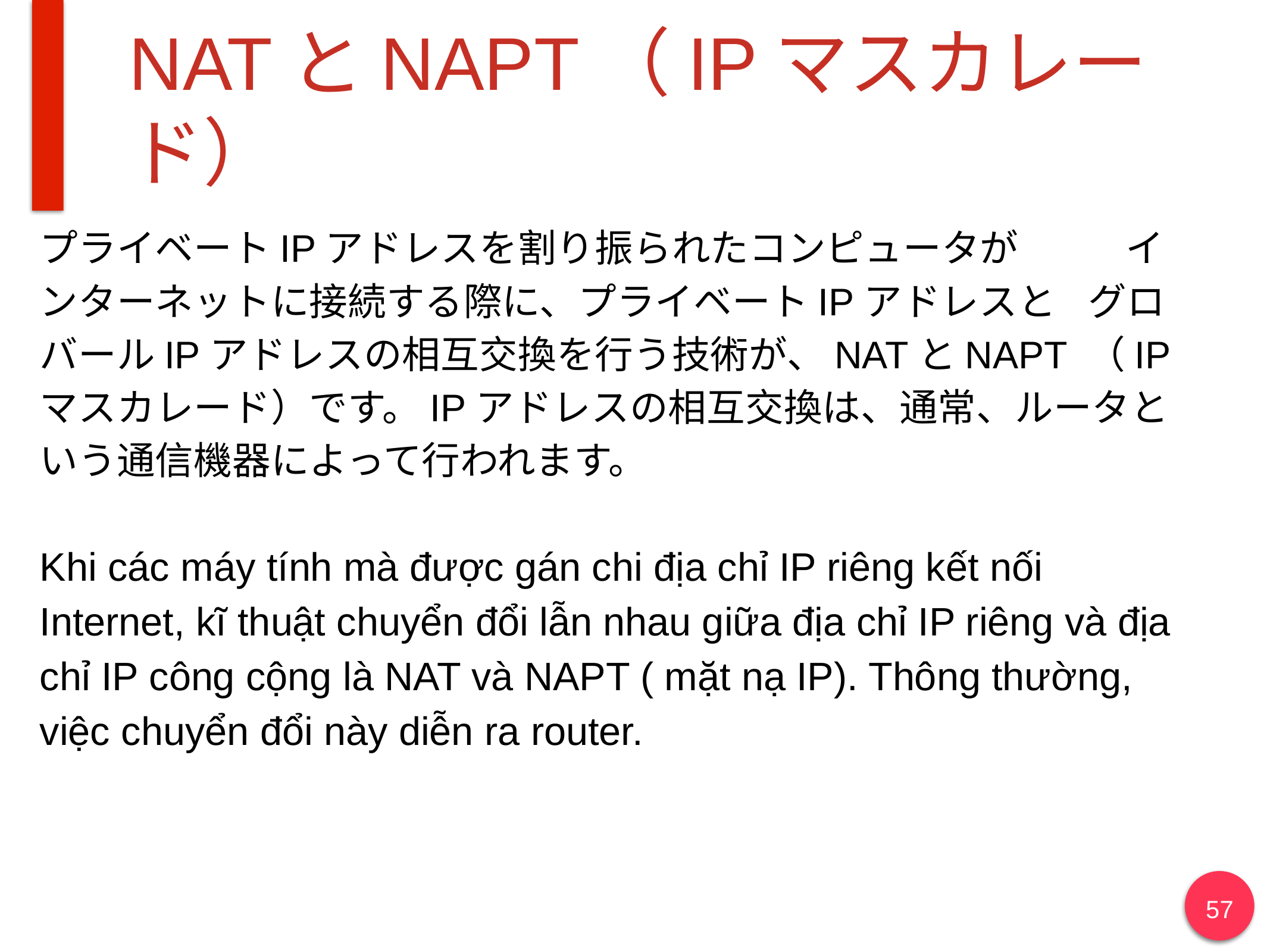

# NATとNAPT（IPマスカレード）
プライベートIPアドレスを割り振られたコンピュータが          インターネットに接続する際に、プライベートIPアドレスと   グロバールIPアドレスの相互交換を行う技術が、NATとNAPT （IPマスカレード）です。IPアドレスの相互交換は、通常、ルータという通信機器によって行われます。

Khi các máy tính mà được gán chi địa chỉ IP riêng kết nối Internet, kĩ thuật chuyển đổi lẫn nhau giữa địa chỉ IP riêng và địa chỉ IP công cộng là NAT và NAPT ( mặt nạ IP). Thông thường, việc chuyển đổi này diễn ra router.
57